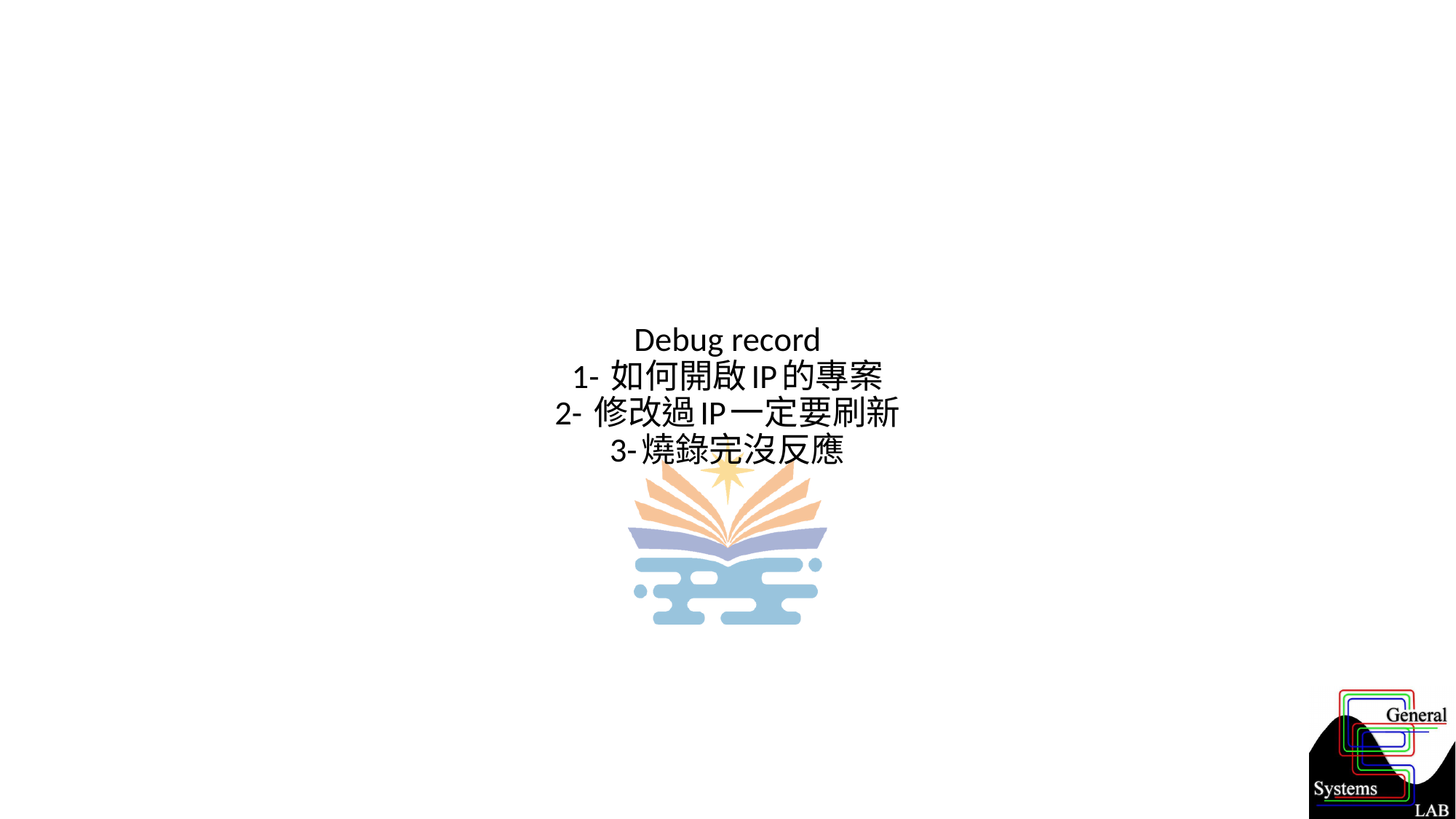

# Debug record 1- 如何開啟IP的專案 2- 修改過IP一定要刷新 3-燒錄完沒反應